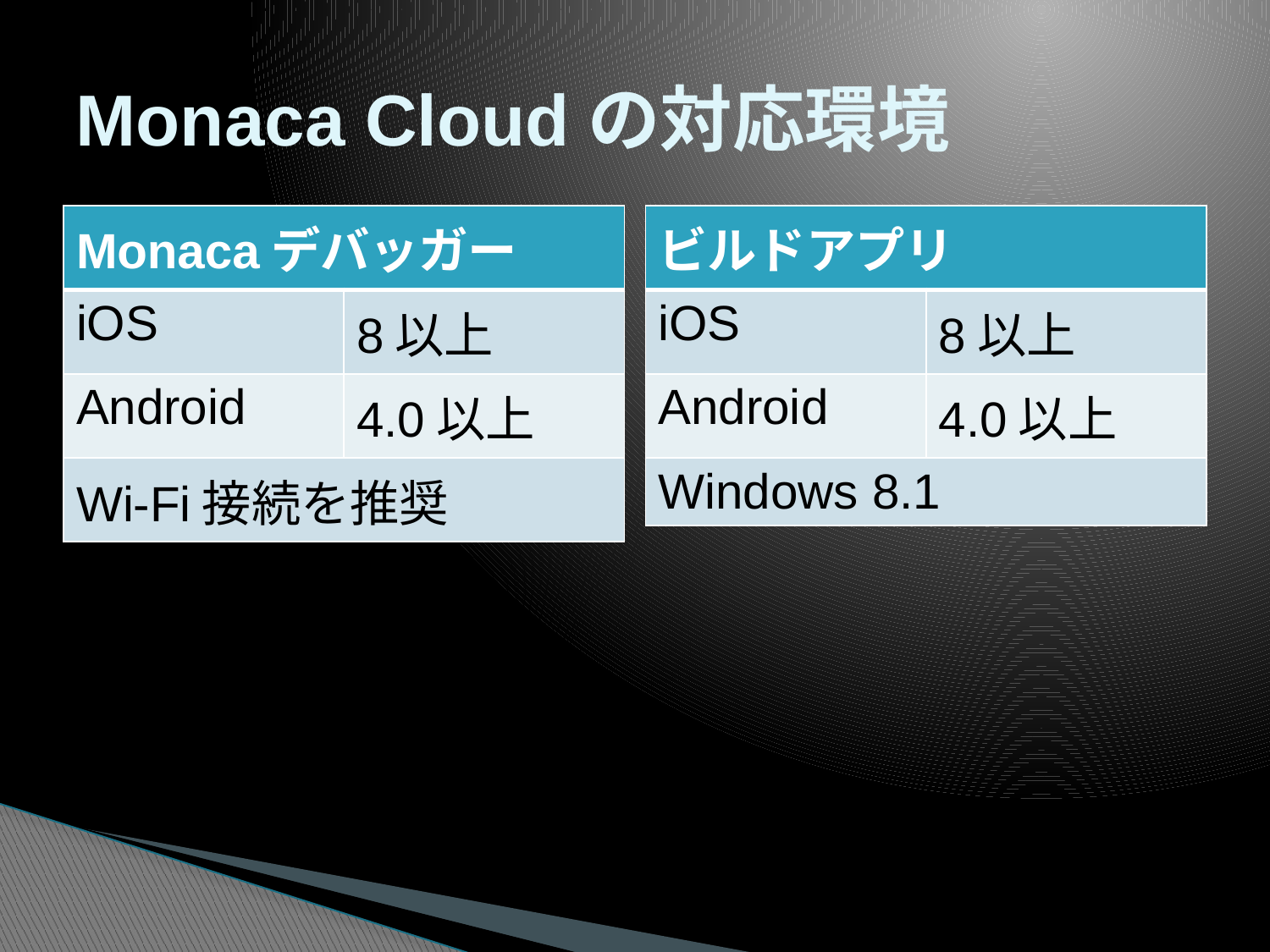

# Monaca Cloudの対応環境
| Monacaデバッガー |  |
| --- | --- |
| iOS | 8以上 |
| Android | 4.0以上 |
| Wi-Fi接続を推奨 |  |
| ビルドアプリ |  |
| --- | --- |
| iOS | 8以上 |
| Android | 4.0以上 |
| Windows 8.1 |  |